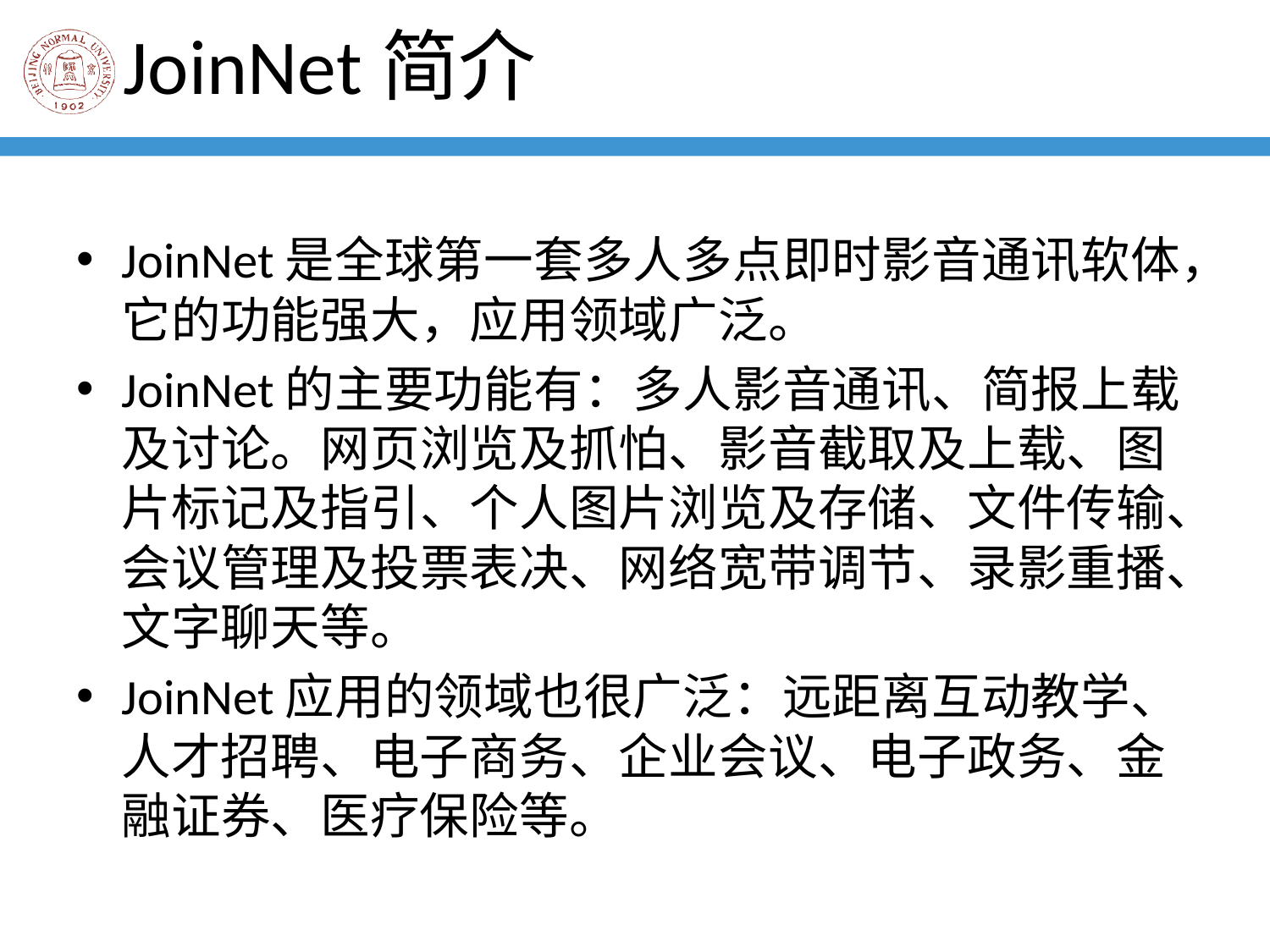

# JoinNet简介
JoinNet是全球第一套多人多点即时影音通讯软体，它的功能强大，应用领域广泛。
JoinNet的主要功能有：多人影音通讯、简报上载及讨论。网页浏览及抓怕、影音截取及上载、图片标记及指引、个人图片浏览及存储、文件传输、会议管理及投票表决、网络宽带调节、录影重播、文字聊天等。
JoinNet应用的领域也很广泛：远距离互动教学、人才招聘、电子商务、企业会议、电子政务、金融证券、医疗保险等。